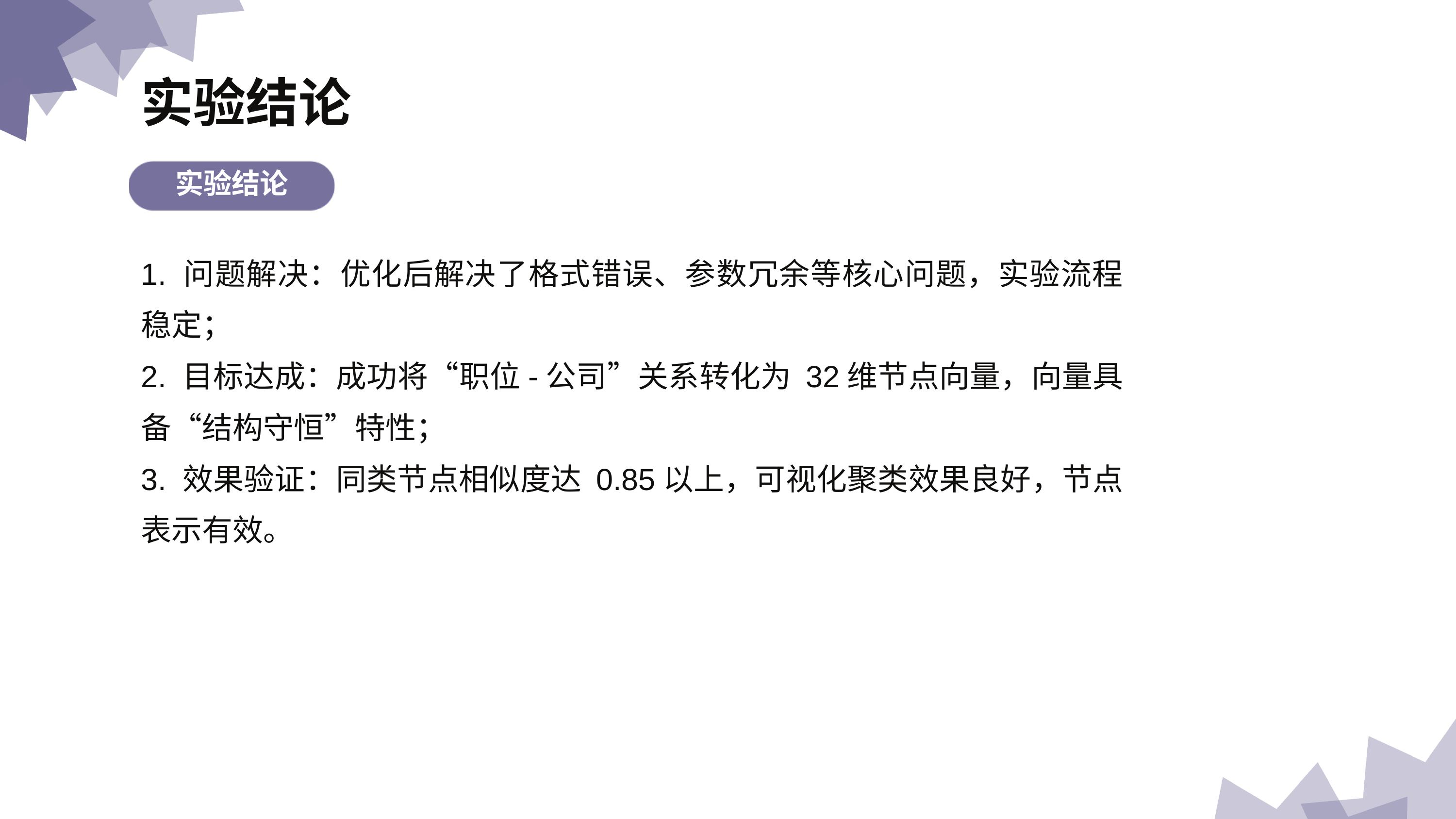

实验结论

实验结论

1. 问题解决：优化后解决了格式错误、参数冗余等核⼼问题，实验流程稳定；
2. ⽬标达成：成功将“职位-公司”关系转化为 32维节点向量，向量具备“结构守恒”特性；
3. 效果验证：同类节点相似度达 0.85以上，可视化聚类效果良好，节点表示有效。

不足之处